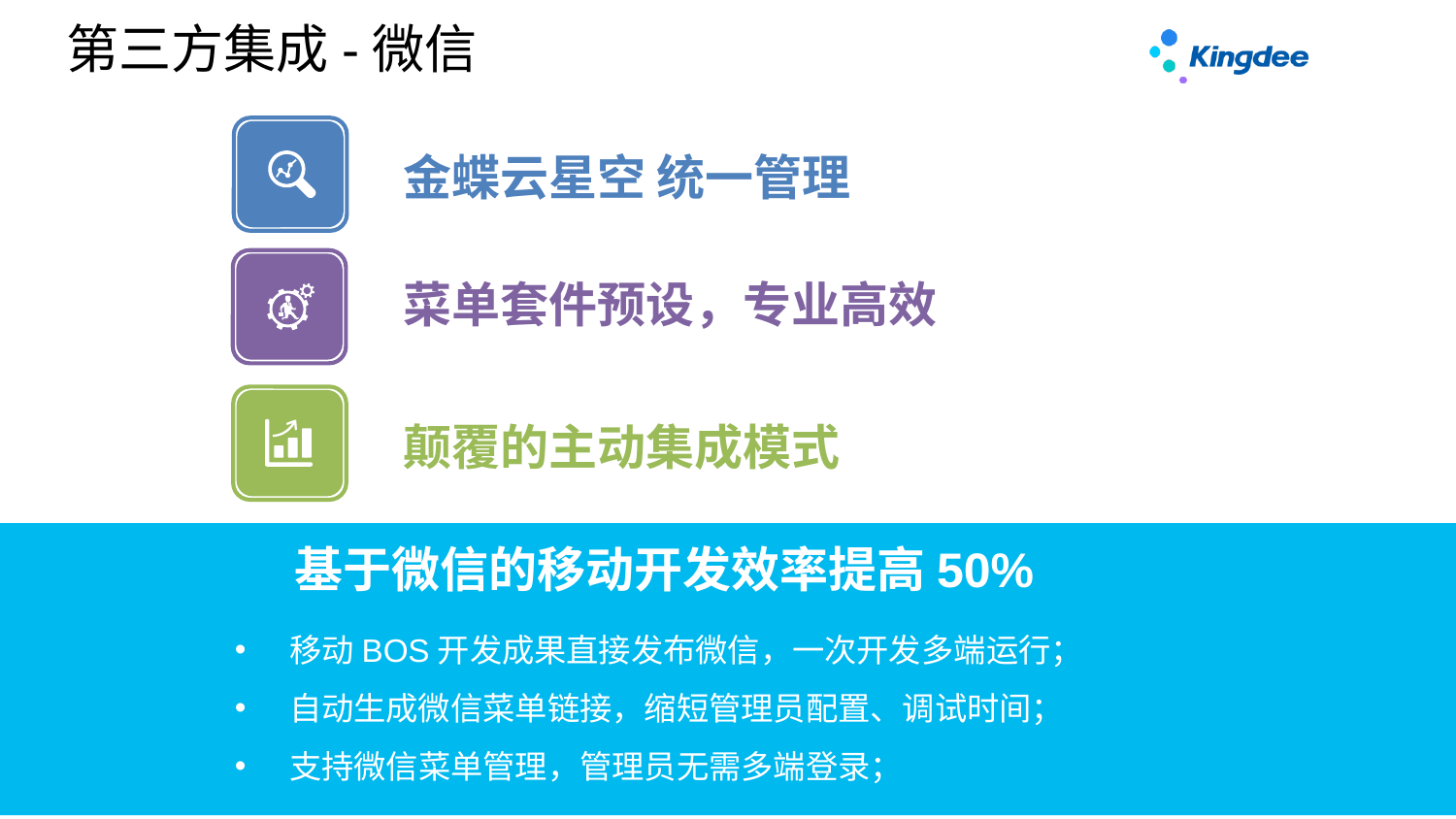

第三方集成-微信

金蝶云星空 统一管理

菜单套件预设，专业高效

颠覆的主动集成模式

基于微信的移动开发效率提高50%
移动BOS开发成果直接发布微信，一次开发多端运行；
自动生成微信菜单链接，缩短管理员配置、调试时间；
支持微信菜单管理，管理员无需多端登录；